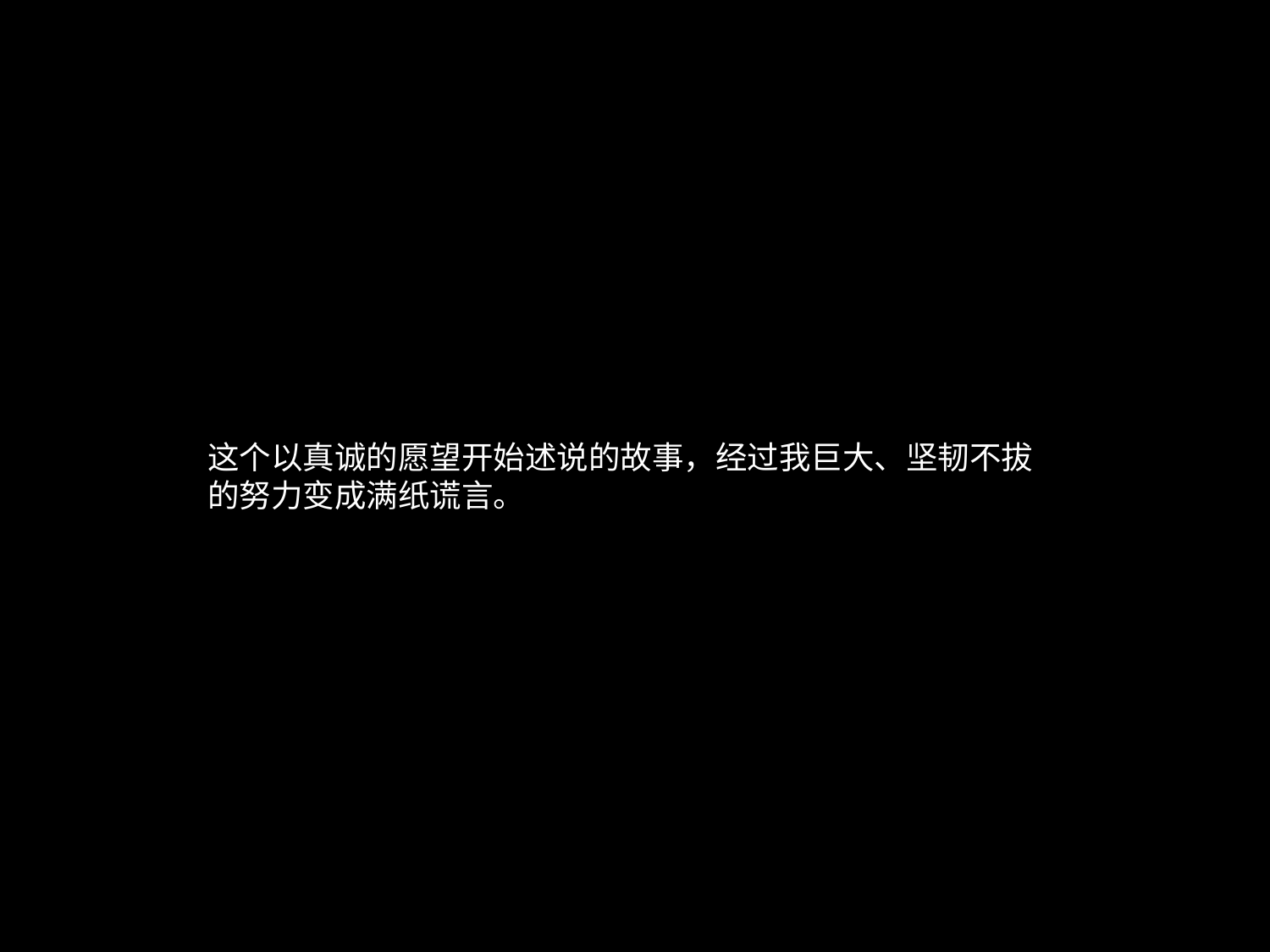

这个以真诚的愿望开始述说的故事，经过我巨大、坚韧不拔的努力变成满纸谎言。